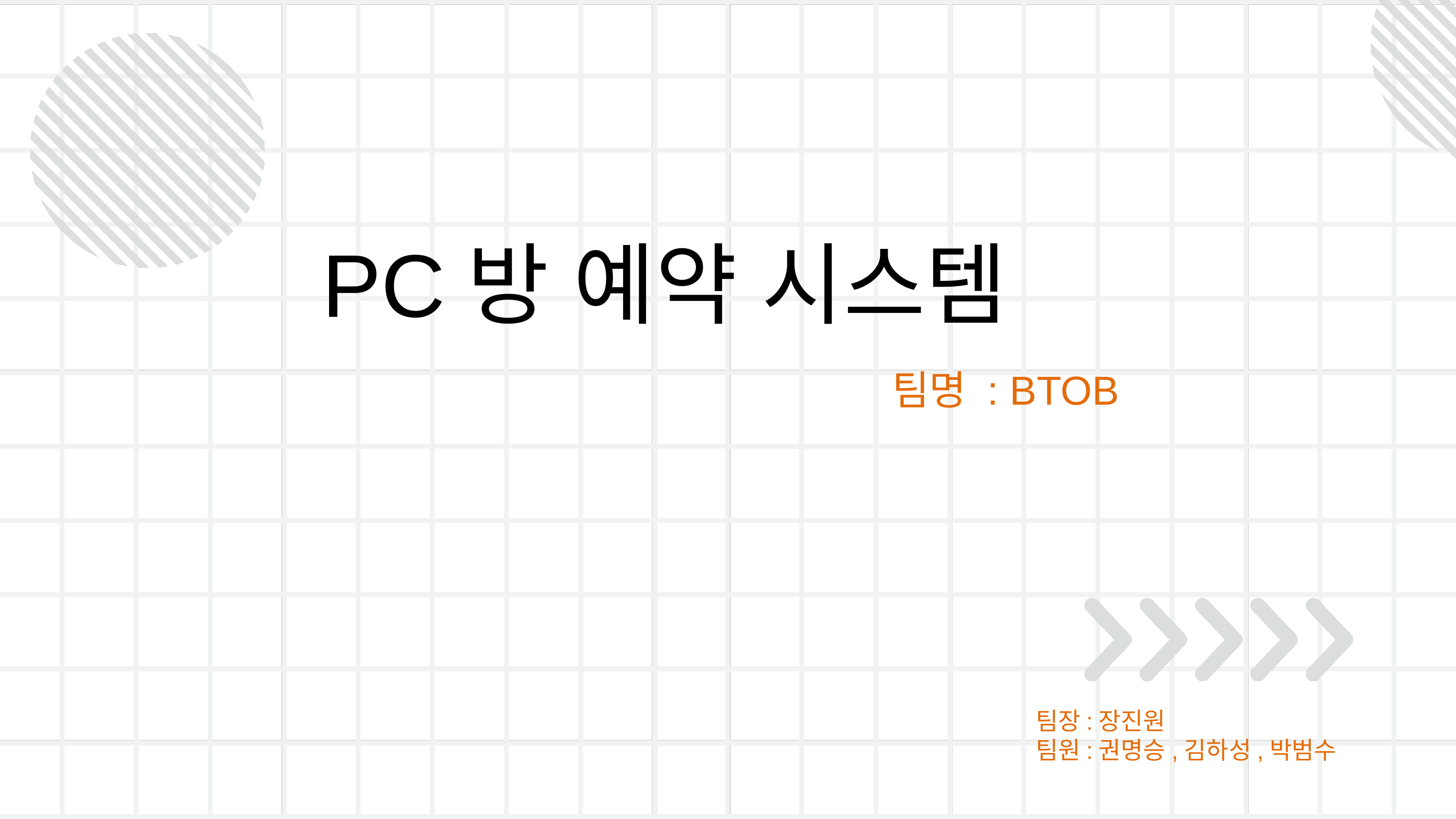

PC방 예약 시스템
팀명 : BTOB

팀장:장진원
팀원:권명승,김하성,박범수